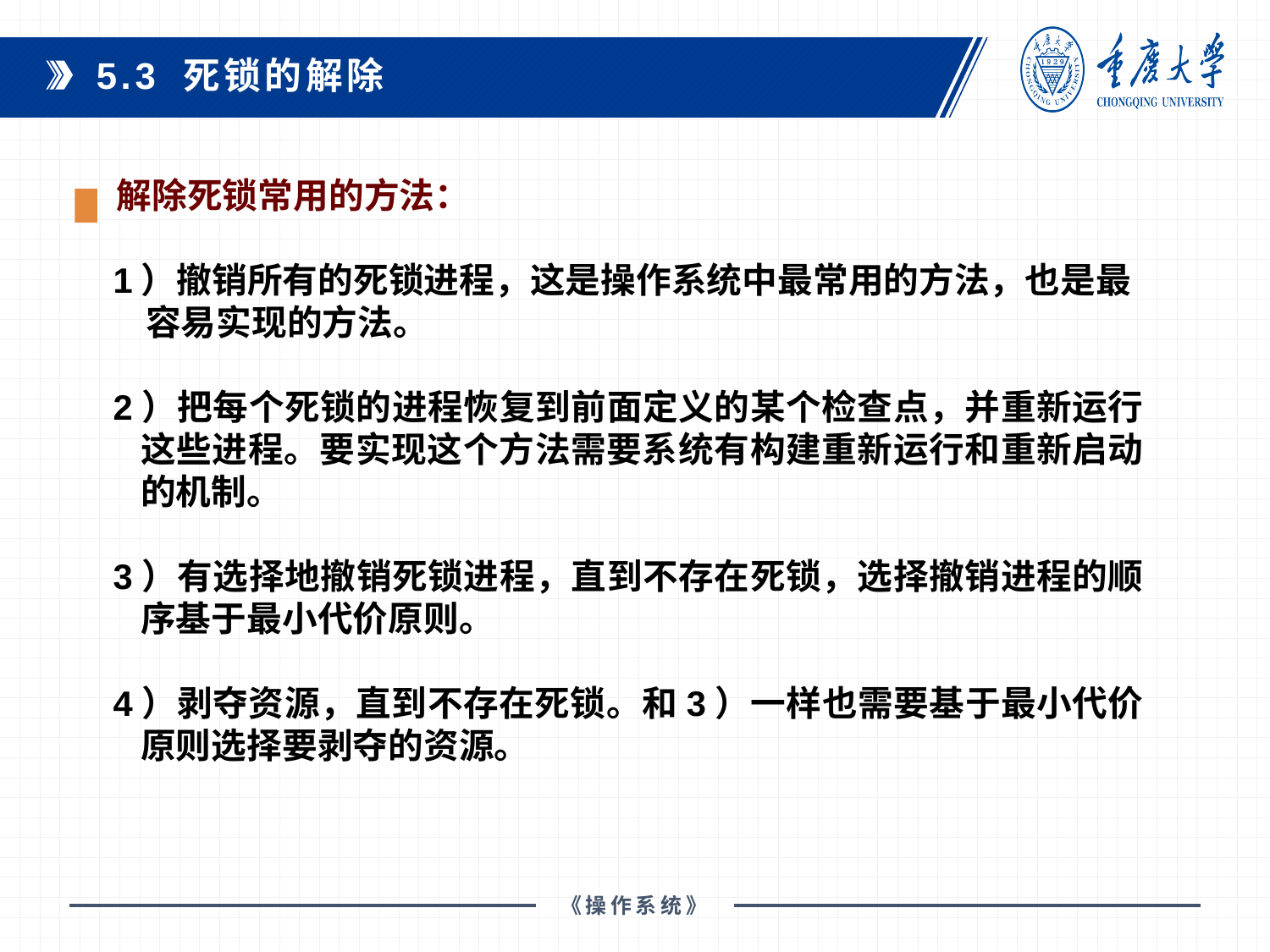

5.3 死锁的解除
    解除死锁常用的方法：

1）撤销所有的死锁进程，这是操作系统中最常用的方法，也是最
   容易实现的方法。

2）把每个死锁的进程恢复到前面定义的某个检查点，并重新运行这些进程。要实现这个方法需要系统有构建重新运行和重新启动的机制。

3）有选择地撤销死锁进程，直到不存在死锁，选择撤销进程的顺序基于最小代价原则。

4）剥夺资源，直到不存在死锁。和3）一样也需要基于最小代价原则选择要剥夺的资源。